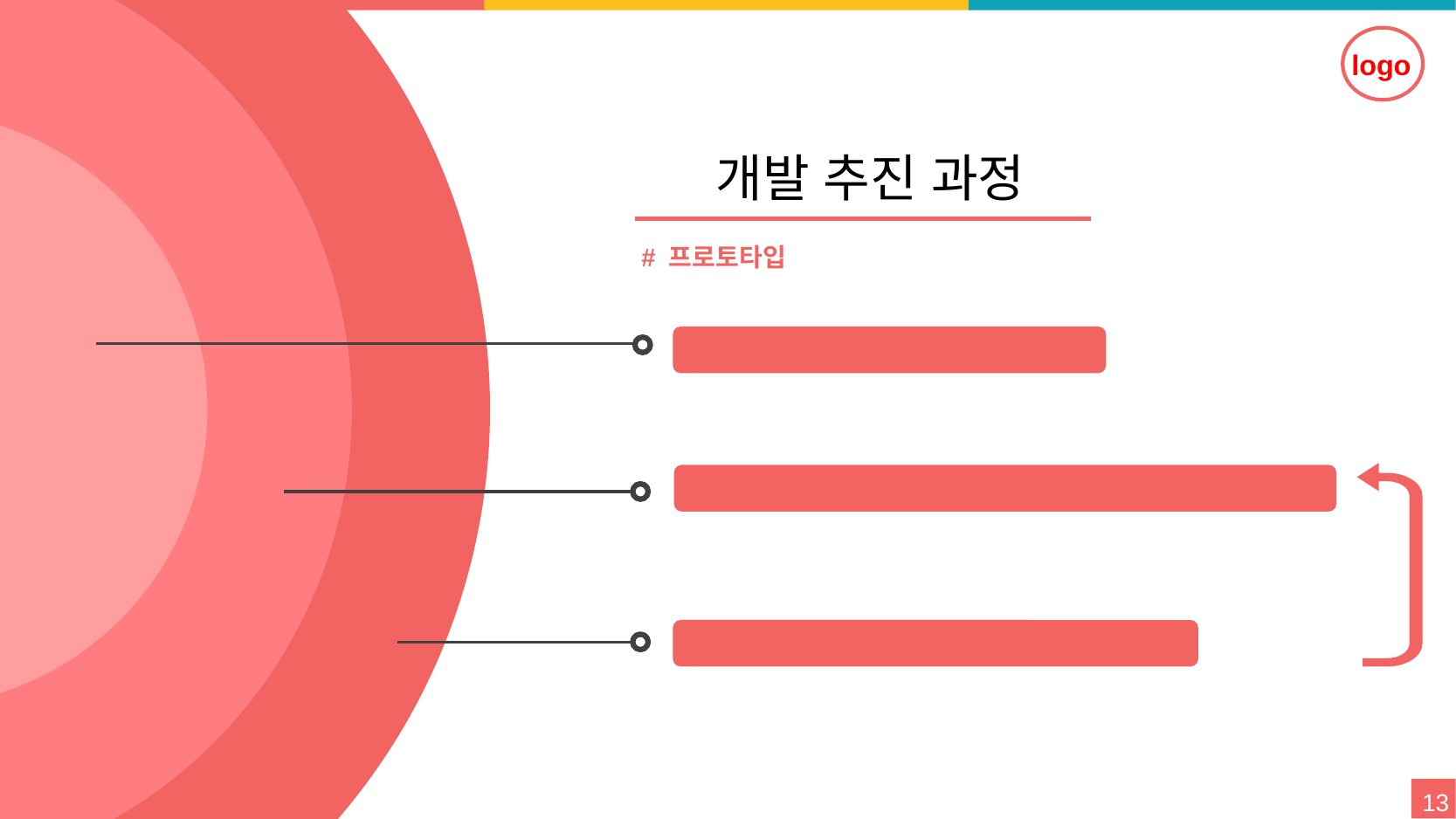

2.  설계
     2.2.1  추진과제의 개발 추진 과정

개발 추진 과정
# 프로토타입

1단계 기본 프로토타입 제작

2단계 프로토타입을 통해 기능 추가 및 수정 수정

<단계별 서비스 계획>

Alpha (2016.09)
-

Beta (2017.09)

Launch(2018.09)

3단계 테스트 후 동작하는 소스 재배포

13
13